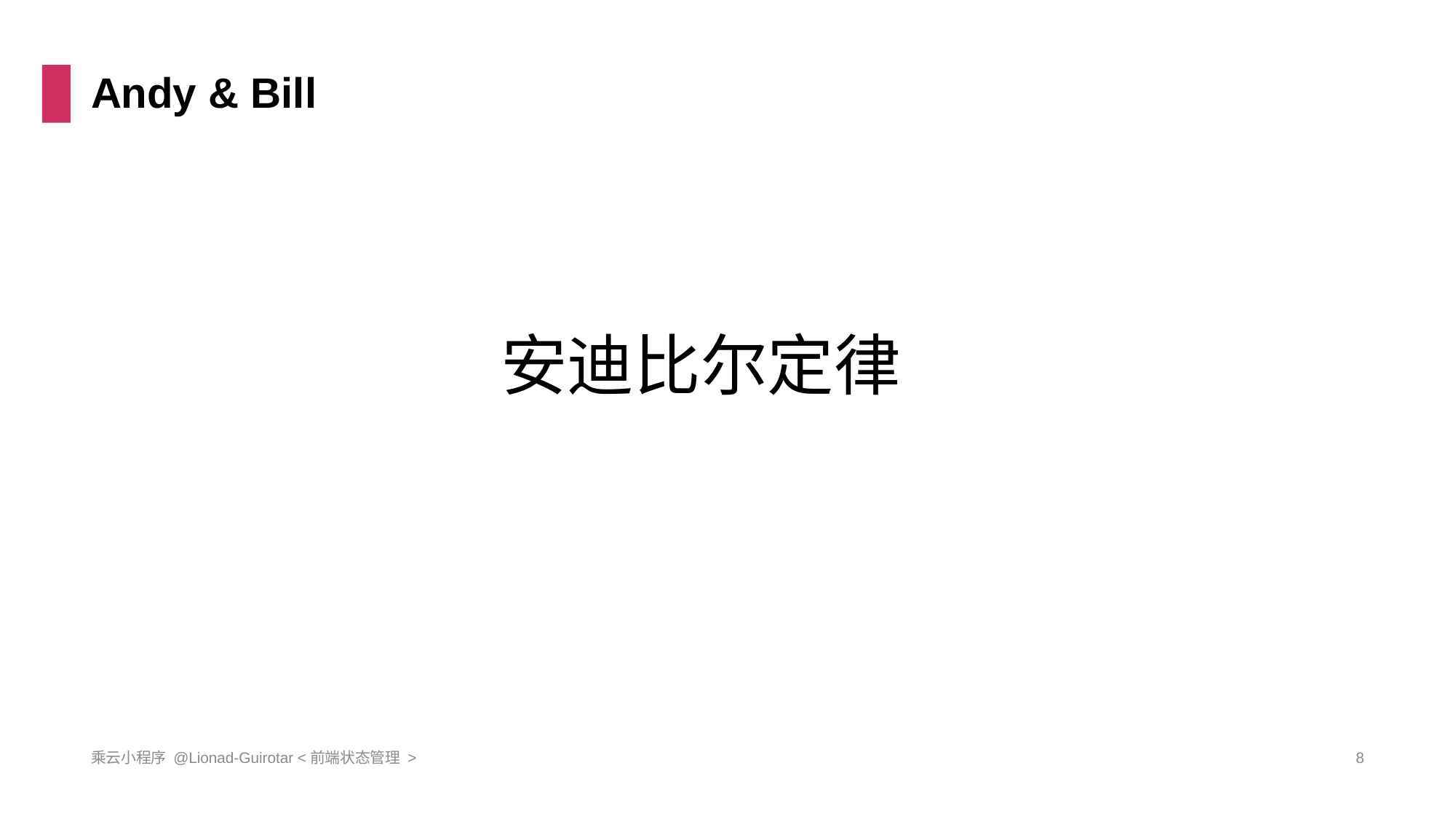

# Andy & Bill

安迪比尔定律
乘云小程序 @Lionad-Guirotar <前端状态管理 >
8